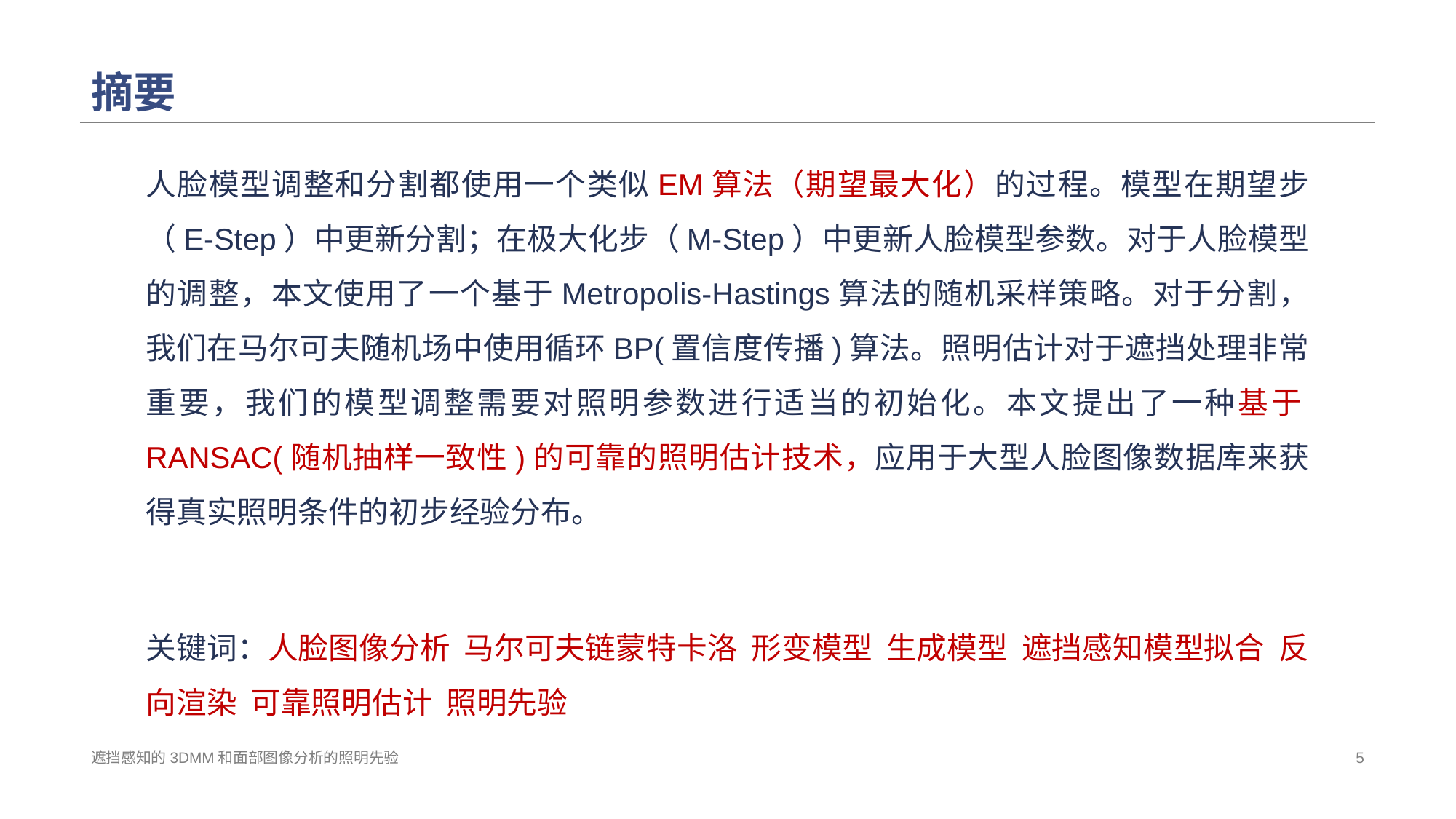

# 摘要
人脸模型调整和分割都使用一个类似EM算法（期望最大化）的过程。模型在期望步（E-Step）中更新分割；在极大化步（M-Step）中更新人脸模型参数。对于人脸模型的调整，本文使用了一个基于Metropolis-Hastings算法的随机采样策略。对于分割，我们在马尔可夫随机场中使用循环BP(置信度传播)算法。照明估计对于遮挡处理非常重要，我们的模型调整需要对照明参数进行适当的初始化。本文提出了一种基于RANSAC(随机抽样一致性)的可靠的照明估计技术，应用于大型人脸图像数据库来获得真实照明条件的初步经验分布。
关键词：人脸图像分析  马尔可夫链蒙特卡洛  形变模型  生成模型  遮挡感知模型拟合  反向渲染  可靠照明估计  照明先验
遮挡感知的3DMM和面部图像分析的照明先验
5